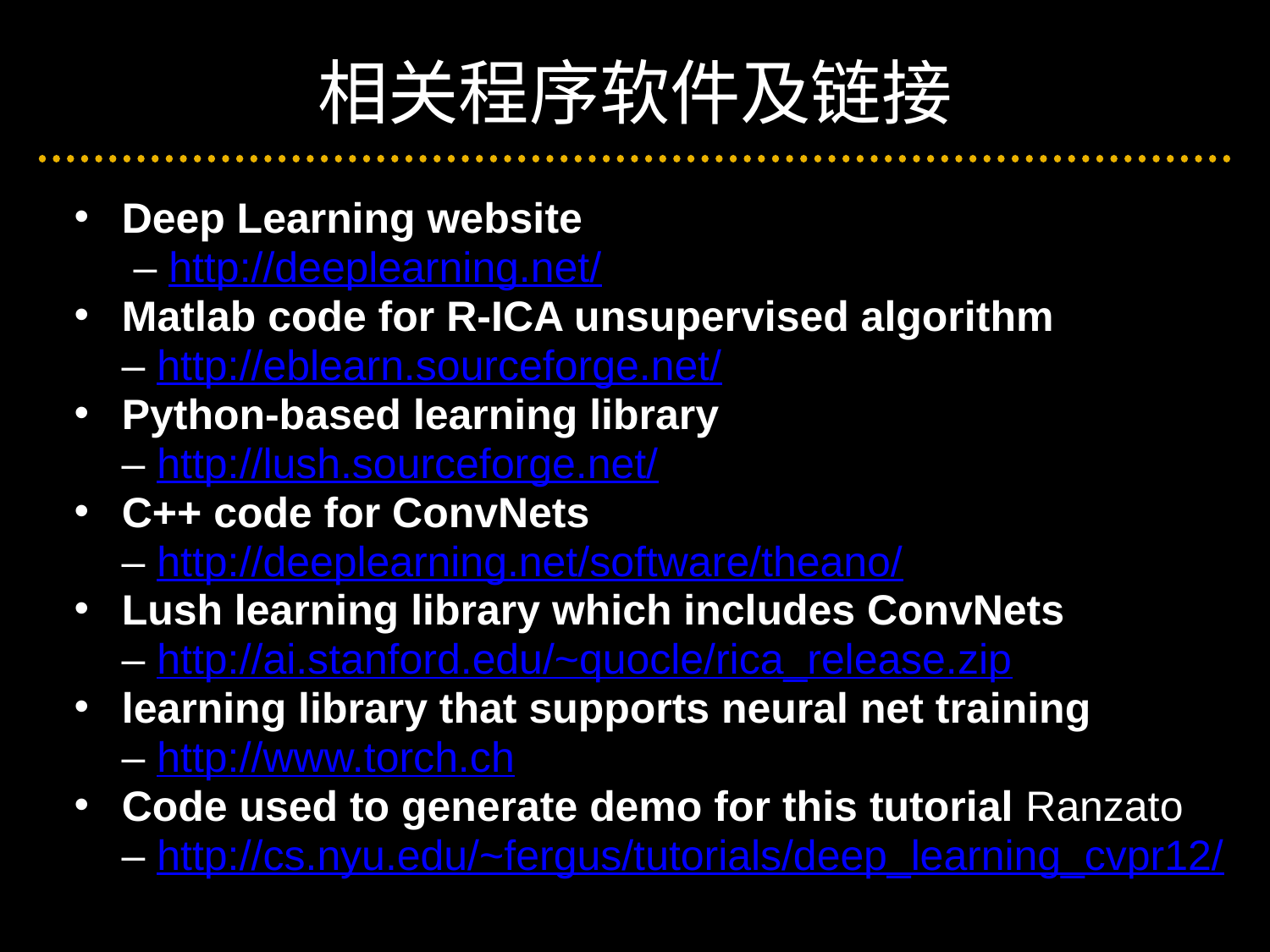

# 相关程序软件及链接
Deep Learning website
     – http://deeplearning.net/
Matlab code for R-ICA unsupervised algorithm
    – http://eblearn.sourceforge.net/
Python-based learning library
    – http://lush.sourceforge.net/
C++ code for ConvNets
    – http://deeplearning.net/software/theano/
Lush learning library which includes ConvNets
    – http://ai.stanford.edu/~quocle/rica_release.zip
learning library that supports neural net training
    – http://www.torch.ch
Code used to generate demo for this tutorial Ranzato
    – http://cs.nyu.edu/~fergus/tutorials/deep_learning_cvpr12/